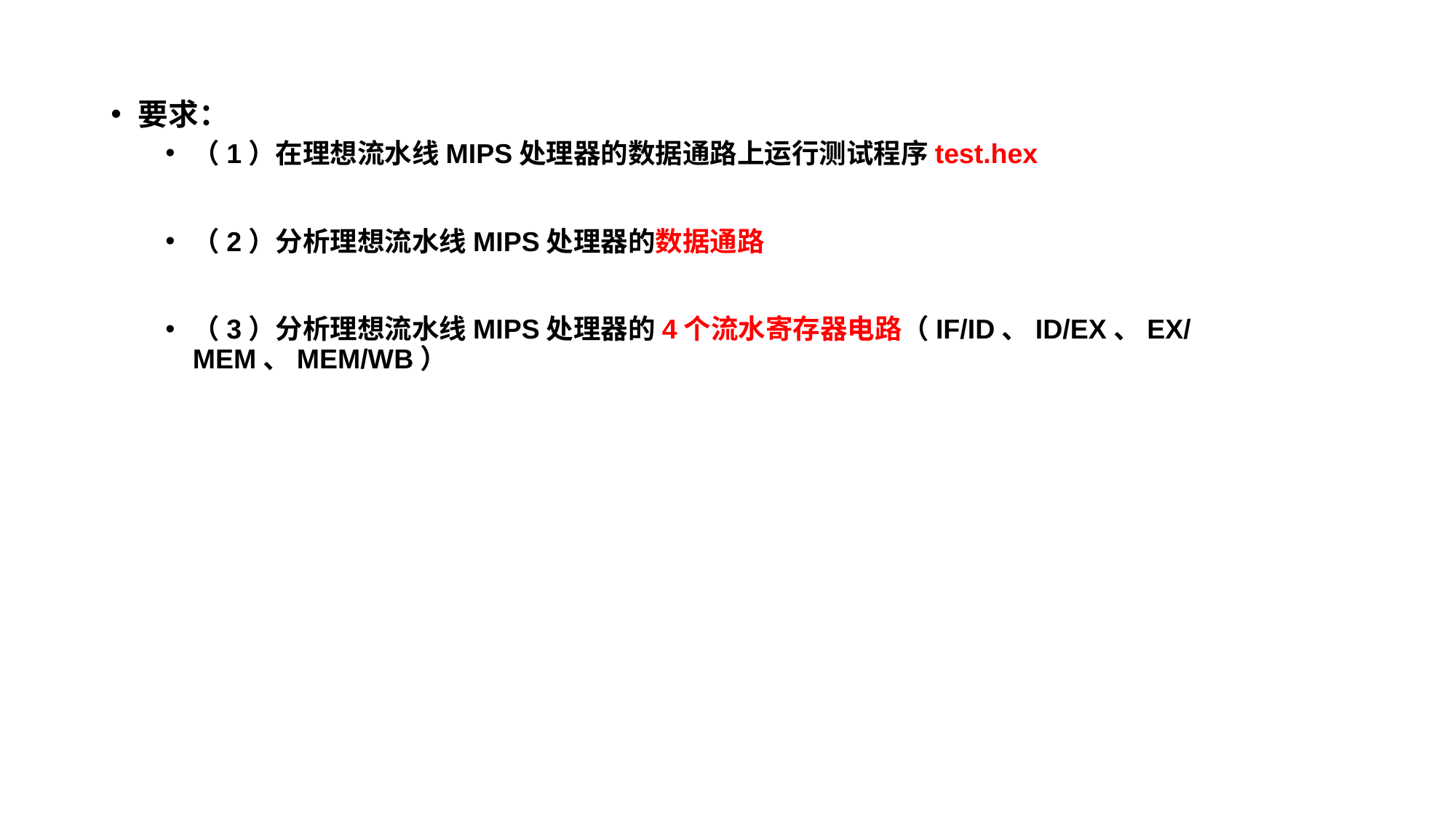

要求：
（1）在理想流水线MIPS处理器的数据通路上运行测试程序test.hex

（2）分析理想流水线MIPS处理器的数据通路

（3）分析理想流水线MIPS处理器的4个流水寄存器电路（IF/ID、ID/EX、EX/MEM、MEM/WB）